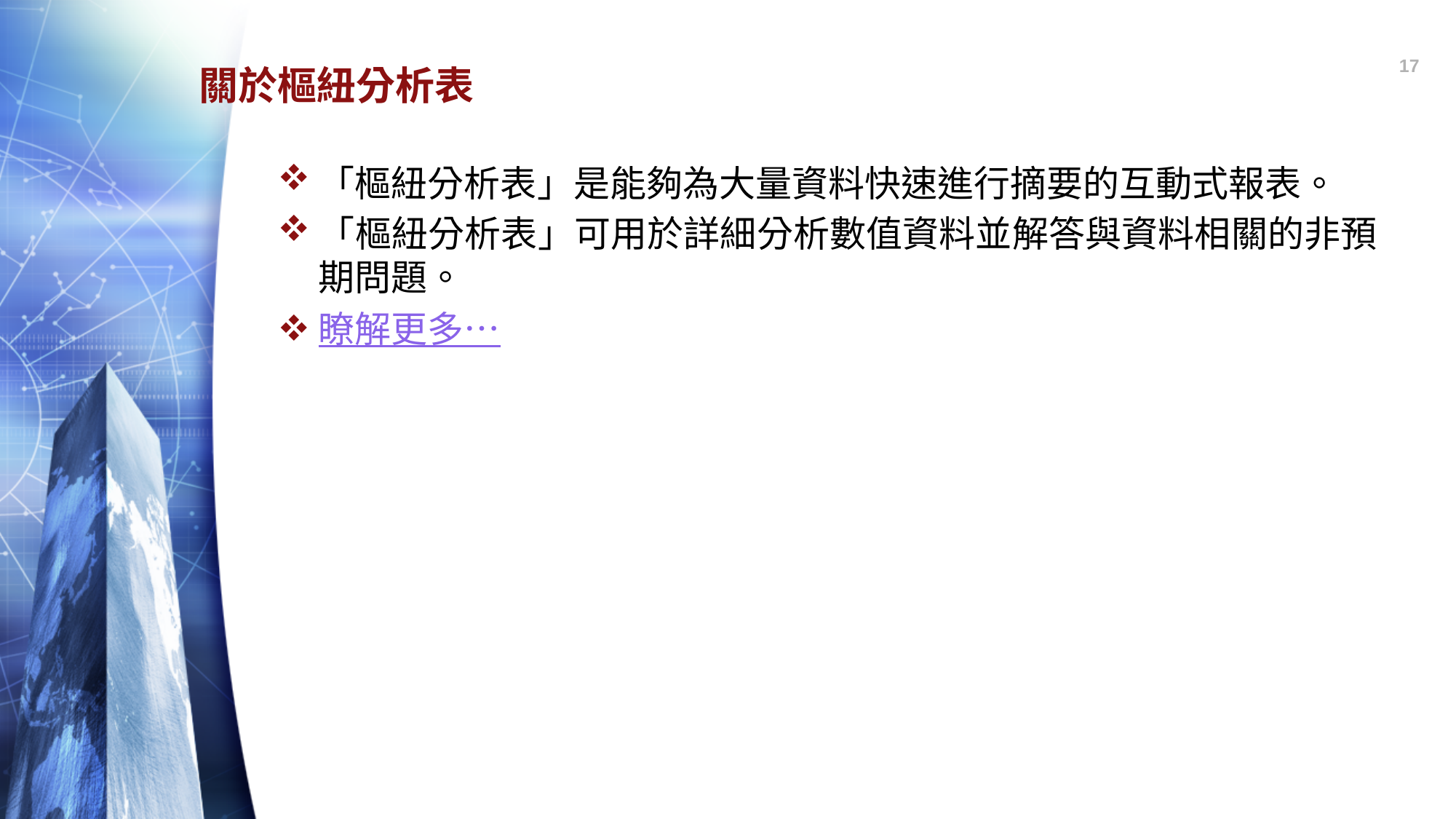

17
# 關於樞紐分析表
「樞紐分析表」是能夠為大量資料快速進行摘要的互動式報表。
「樞紐分析表」可用於詳細分析數值資料並解答與資料相關的非預期問題。
瞭解更多…